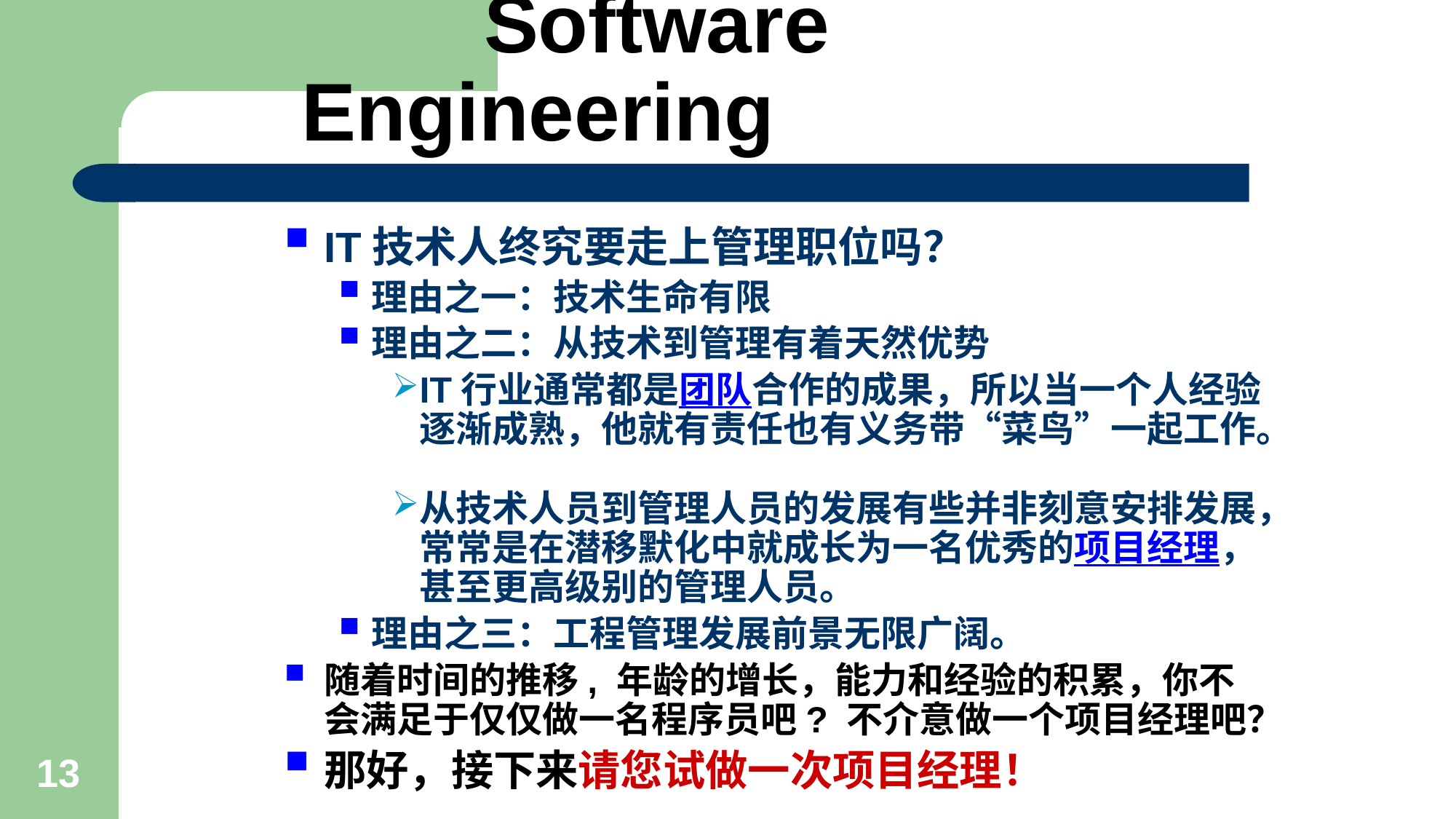

# Software   Engineering
IT技术人终究要走上管理职位吗？
理由之一：技术生命有限
理由之二：从技术到管理有着天然优势
IT行业通常都是团队合作的成果，所以当一个人经验逐渐成熟，他就有责任也有义务带“菜鸟”一起工作。
从技术人员到管理人员的发展有些并非刻意安排发展，常常是在潜移默化中就成长为一名优秀的项目经理，甚至更高级别的管理人员。
理由之三：工程管理发展前景无限广阔。
随着时间的推移, 年龄的增长，能力和经验的积累，你不会满足于仅仅做一名程序员吧? 不介意做一个项目经理吧？
那好，接下来请您试做一次项目经理！
13